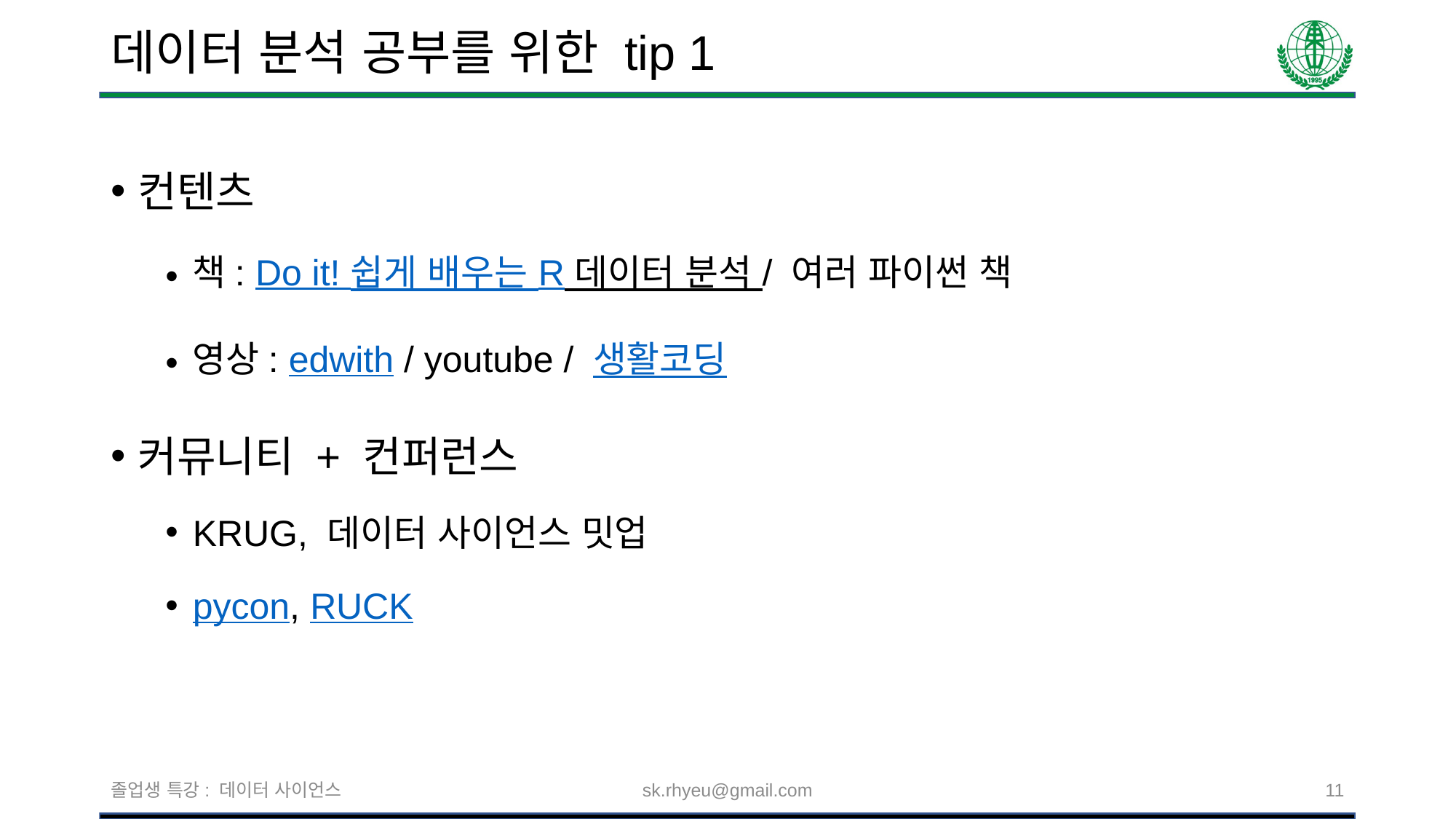

# 데이터 분석 공부를 위한 tip 1
컨텐츠
책: Do it! 쉽게 배우는 R 데이터 분석 / 여러 파이썬 책
영상: edwith / youtube / 생활코딩
커뮤니티 + 컨퍼런스
KRUG, 데이터 사이언스 밋업
pycon, RUCK
졸업생 특강: 데이터 사이언스
sk.rhyeu@gmail.com
11